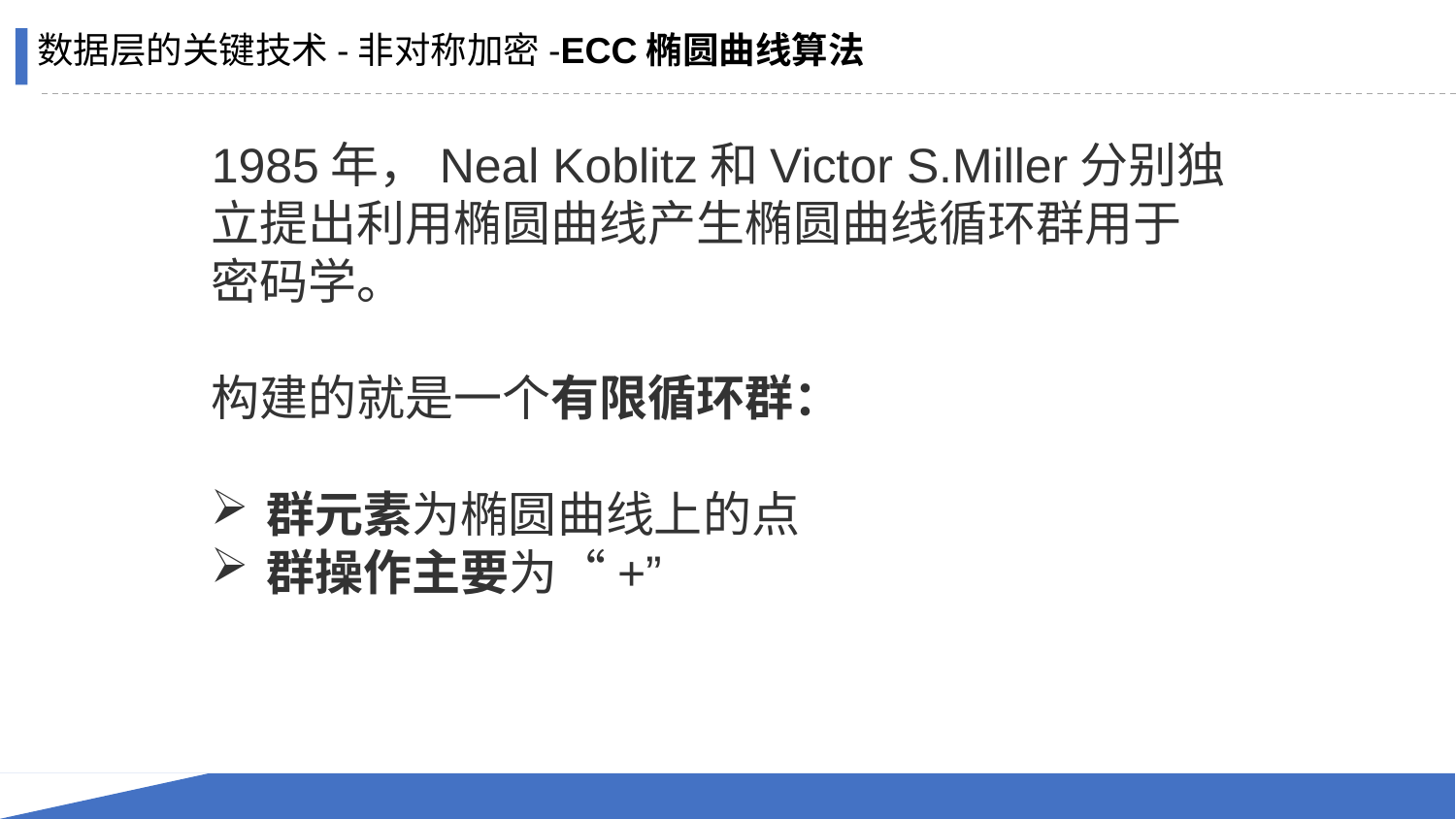

数据层的关键技术-非对称加密-ECC椭圆曲线算法

1985年，Neal Koblitz和Victor S.Miller分别独立提出利用椭圆曲线产生椭圆曲线循环群用于密码学。

构建的就是一个有限循环群：

群元素为椭圆曲线上的点
群操作主要为“+”

49